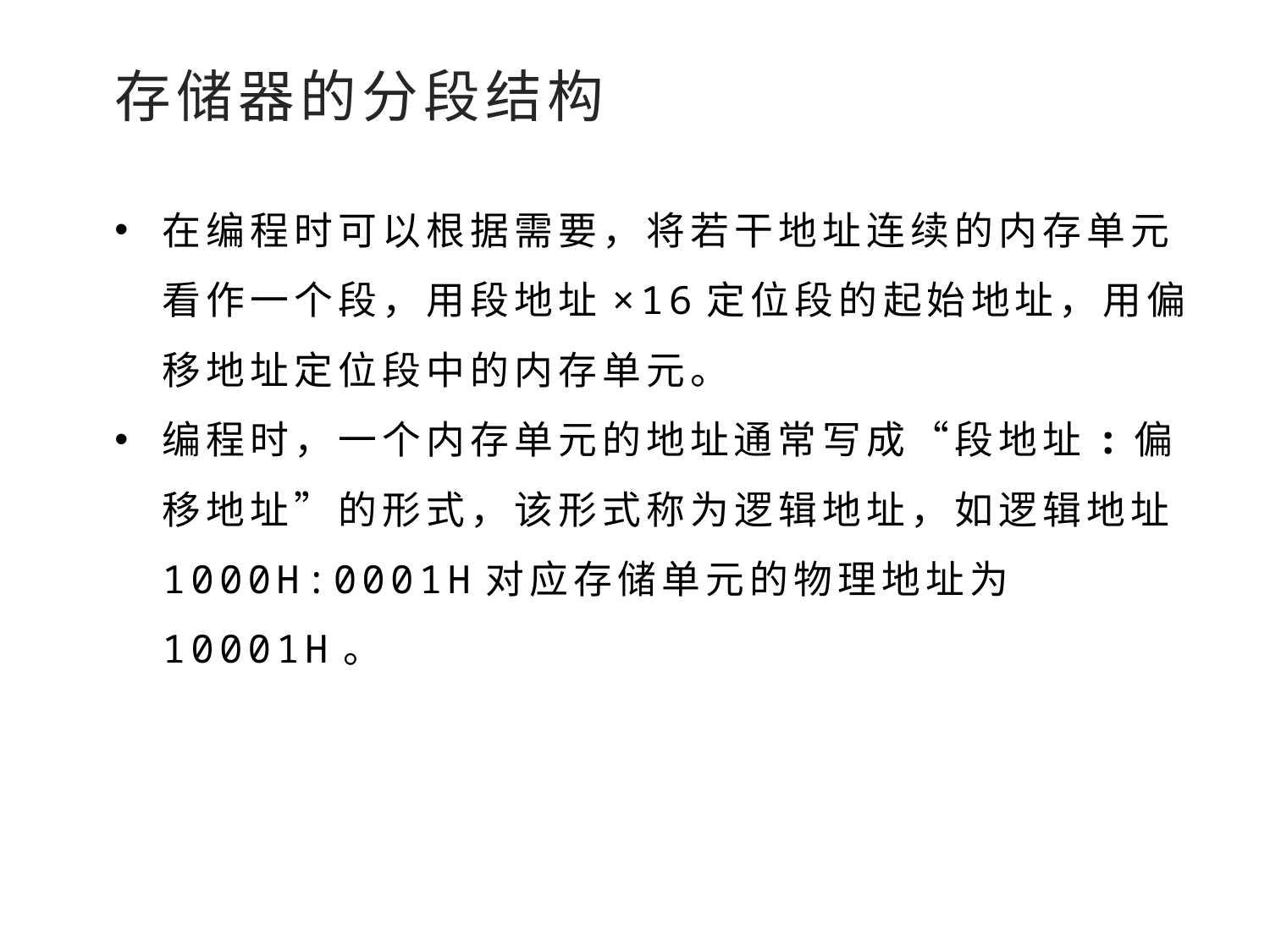

存储器的分段结构
在编程时可以根据需要，将若干地址连续的内存单元看作一个段，用段地址×16定位段的起始地址，用偏移地址定位段中的内存单元。
编程时，一个内存单元的地址通常写成“段地址:偏移地址”的形式，该形式称为逻辑地址，如逻辑地址1000H:0001H对应存储单元的物理地址为10001H。